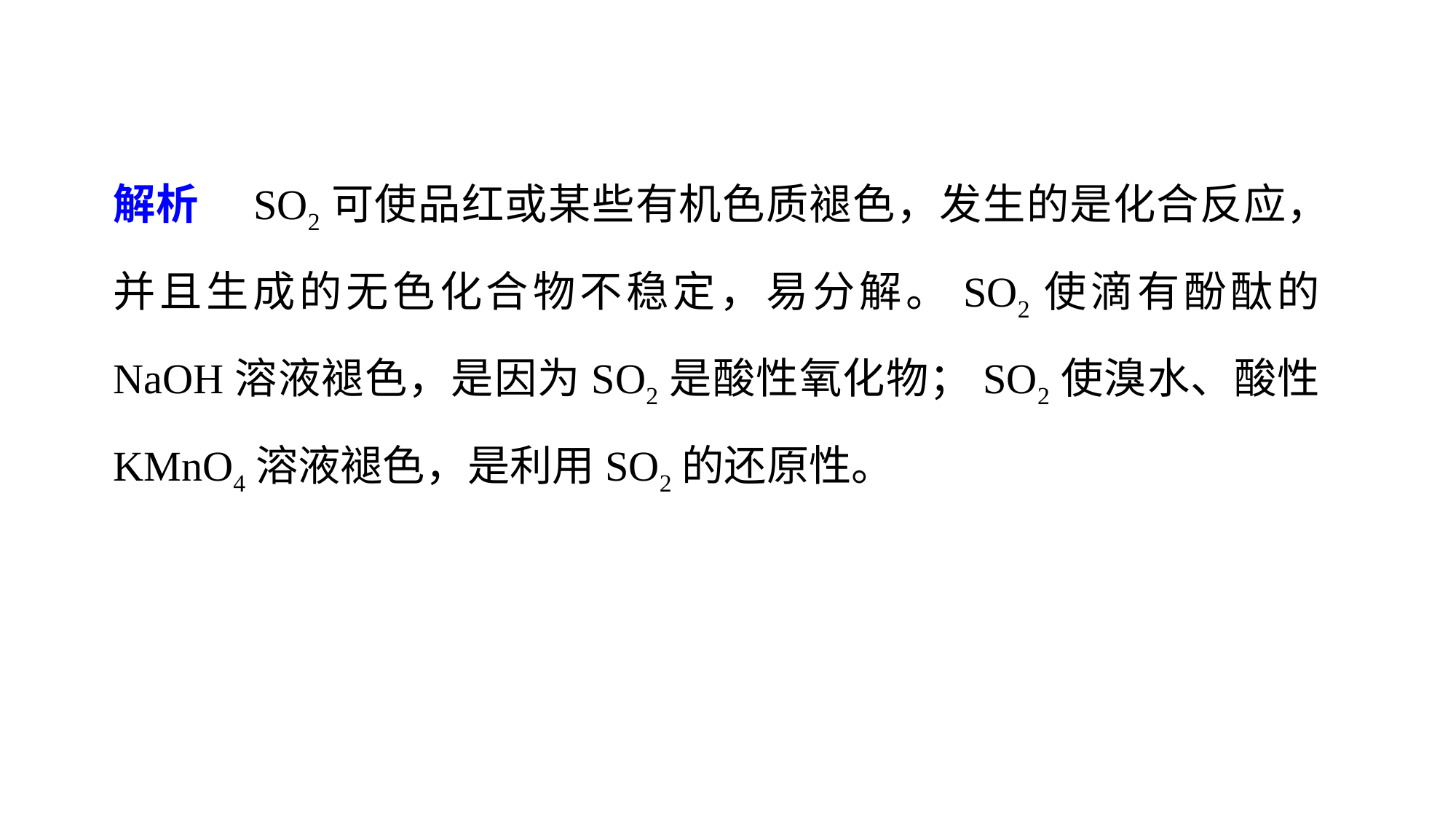

解析　SO2可使品红或某些有机色质褪色，发生的是化合反应，并且生成的无色化合物不稳定，易分解。SO2使滴有酚酞的NaOH溶液褪色，是因为SO2是酸性氧化物；SO2使溴水、酸性KMnO4溶液褪色，是利用SO2的还原性。